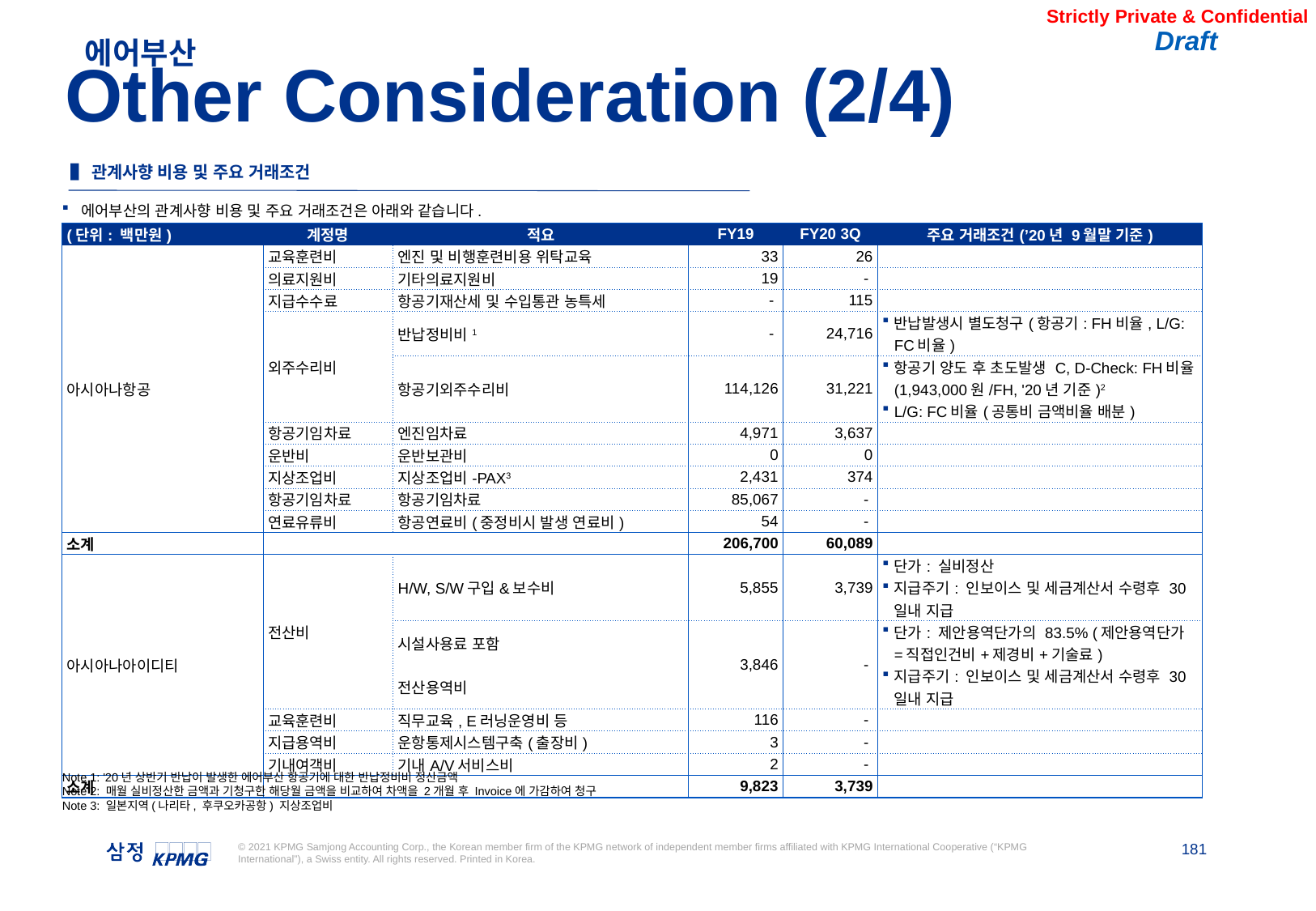

에어부산
Other Consideration (2/4)
▌관계사향 비용 및 주요 거래조건

에어부산의 관계사향 비용 및 주요 거래조건은 아래와 같습니다.
| (단위: 백만원) | 계정명 | 적요 | FY19 | FY20 3Q | 주요 거래조건(’20년 9월말 기준) |
| --- | --- | --- | --- | --- | --- |
| 아시아나항공 | 교육훈련비 | 엔진 및 비행훈련비용 위탁교육 | 33 | 26 |  |
|  | 의료지원비 | 기타의료지원비 | 19 | - |  |
|  | 지급수수료 | 항공기재산세 및 수입통관 농특세 | - | 115 |  |
|  | 외주수리비 | 반납정비비1 | - | 24,716 | 반납발생시 별도청구(항공기: FH비율, L/G: FC비율) |
|  |  | 항공기외주수리비 | 114,126 | 31,221 | 항공기 양도 후 초도발생 C, D-Check: FH비율(1,943,000원/FH, '20년 기준)2 |
|  |  |  |  |  | L/G: FC비율(공통비 금액비율 배분) |
|  | 항공기임차료 | 엔진임차료 | 4,971 | 3,637 |  |
|  | 운반비 | 운반보관비 | 0 | 0 |  |
|  | 지상조업비 | 지상조업비-PAX3 | 2,431 | 374 |  |
|  | 항공기임차료 | 항공기임차료 | 85,067 | - |  |
|  | 연료유류비 | 항공연료비(중정비시 발생 연료비) | 54 | - |  |
| 소계 |  |  | 206,700 | 60,089 |  |
| 아시아나아이디티 | 전산비 | H/W, S/W구입&보수비 | 5,855 | 3,739 | 단가: 실비정산 |
|  |  |  |  |  | 지급주기: 인보이스 및 세금계산서 수령후 30일내 지급 |
|  |  | 시설사용료 포함 | 3,846 | - | 단가: 제안용역단가의 83.5% (제안용역단가=직접인건비+제경비+기술료) |
|  |  | 전산용역비 |  |  | 지급주기: 인보이스 및 세금계산서 수령후 30일내 지급 |
|  | 교육훈련비 | 직무교육, E러닝운영비 등 | 116 | - |  |
|  | 지급용역비 | 운항통제시스템구축(출장비) | 3 | - |  |
|  | 기내여객비 | 기내A/V서비스비 | 2 | - |  |
| 소계 |  |  | 9,823 | 3,739 |  |
Note 1: '20년 상반기 반납이 발생한 에어부산 항공기에 대한 반납정비비 정산금액
Note 2: 매월 실비정산한 금액과 기청구한 해당월 금액을 비교하여 차액을 2개월 후 Invoice에 가감하여 청구
Note 3: 일본지역(나리타, 후쿠오카공항) 지상조업비